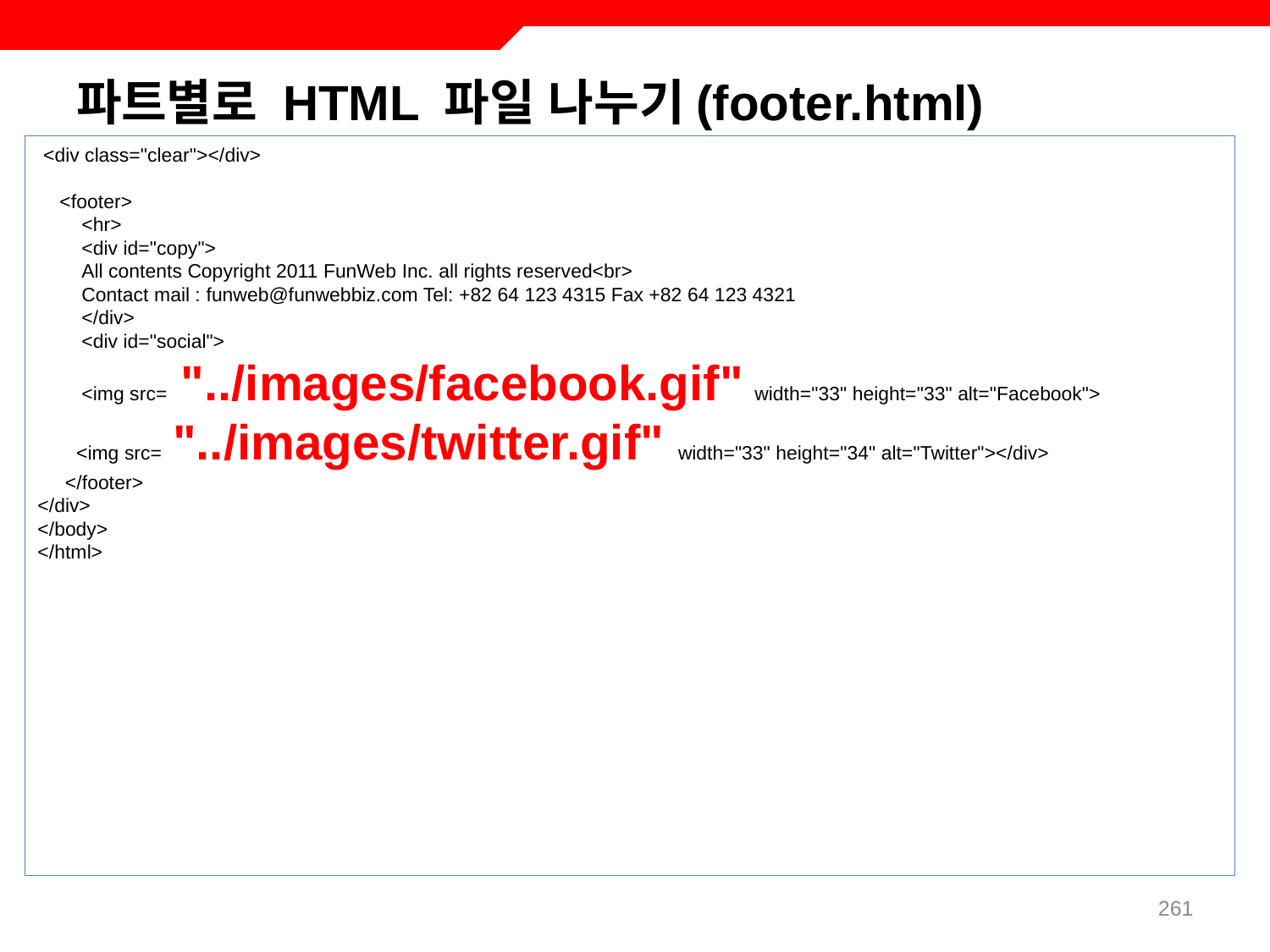

# 파트별로 HTML 파일 나누기(footer.html)
 <div class="clear"></div>

    <footer>
        <hr>
        <div id="copy">
        All contents Copyright 2011 FunWeb Inc. all rights reserved<br>
        Contact mail : funweb@funwebbiz.com Tel: +82 64 123 4315 Fax +82 64 123 4321
        </div>
        <div id="social">
        <img src= "../images/facebook.gif"  width="33" height="33" alt="Facebook">
       <img src=  "../images/twitter.gif" width="33" height="34" alt="Twitter"></div>
     </footer>
</div>
</body>
</html>
261